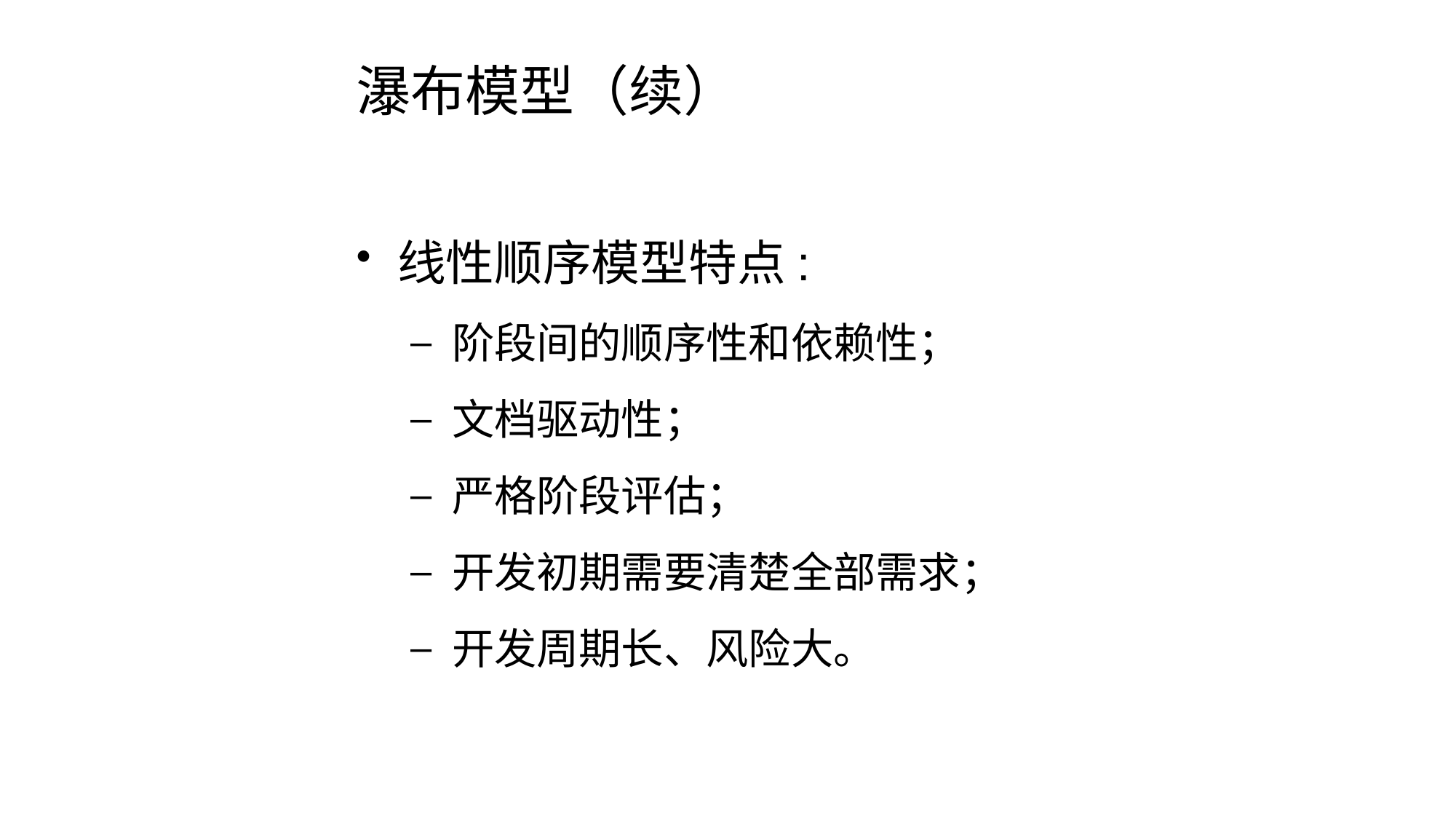

瀑布模型（续）
线性顺序模型特点:
阶段间的顺序性和依赖性；
文档驱动性；
严格阶段评估；
开发初期需要清楚全部需求；
开发周期长、风险大。